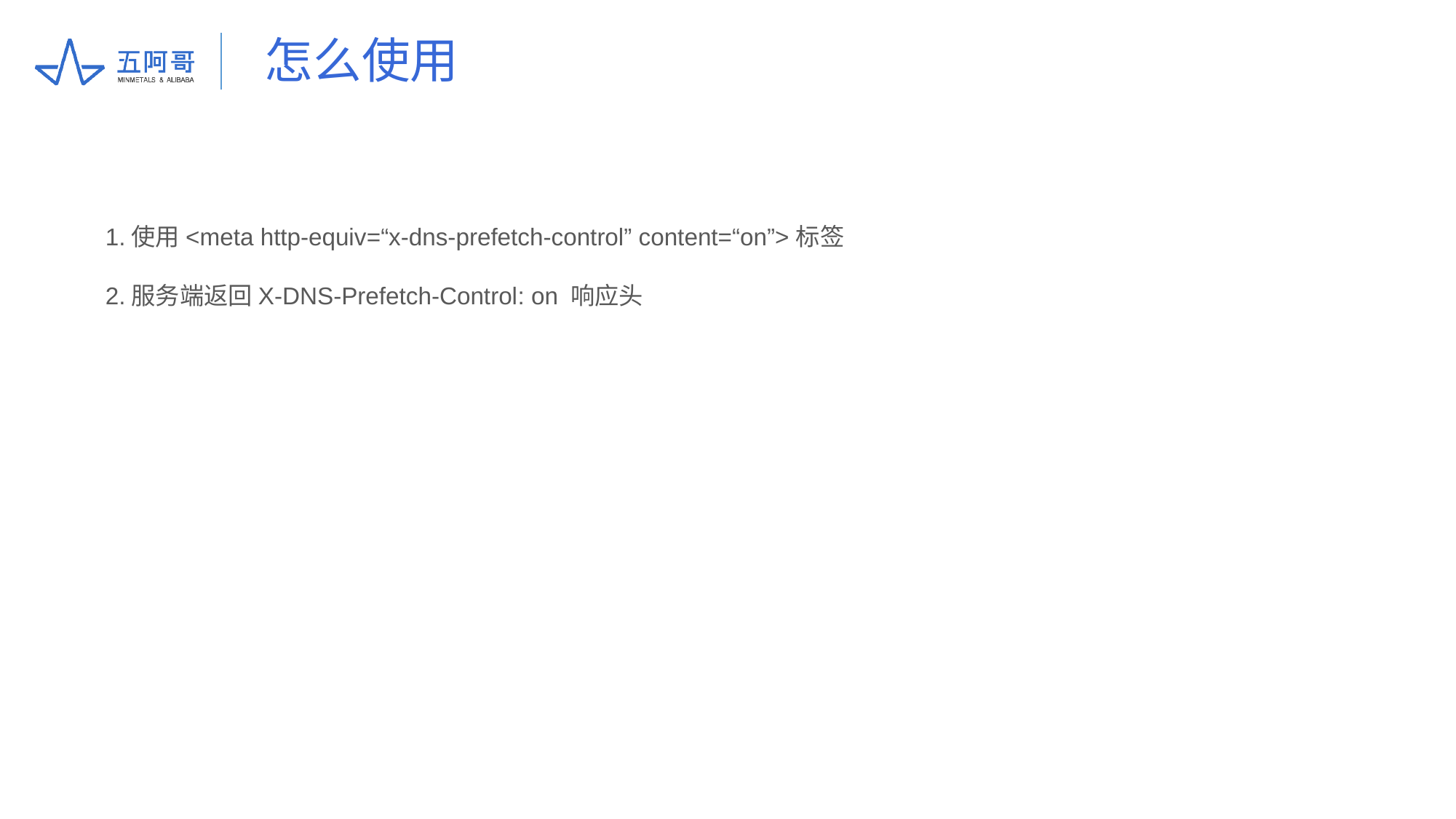

# 怎么使用
1.使用<meta http-equiv=“x-dns-prefetch-control” content=“on”>标签
2.服务端返回X-DNS-Prefetch-Control: on 响应头